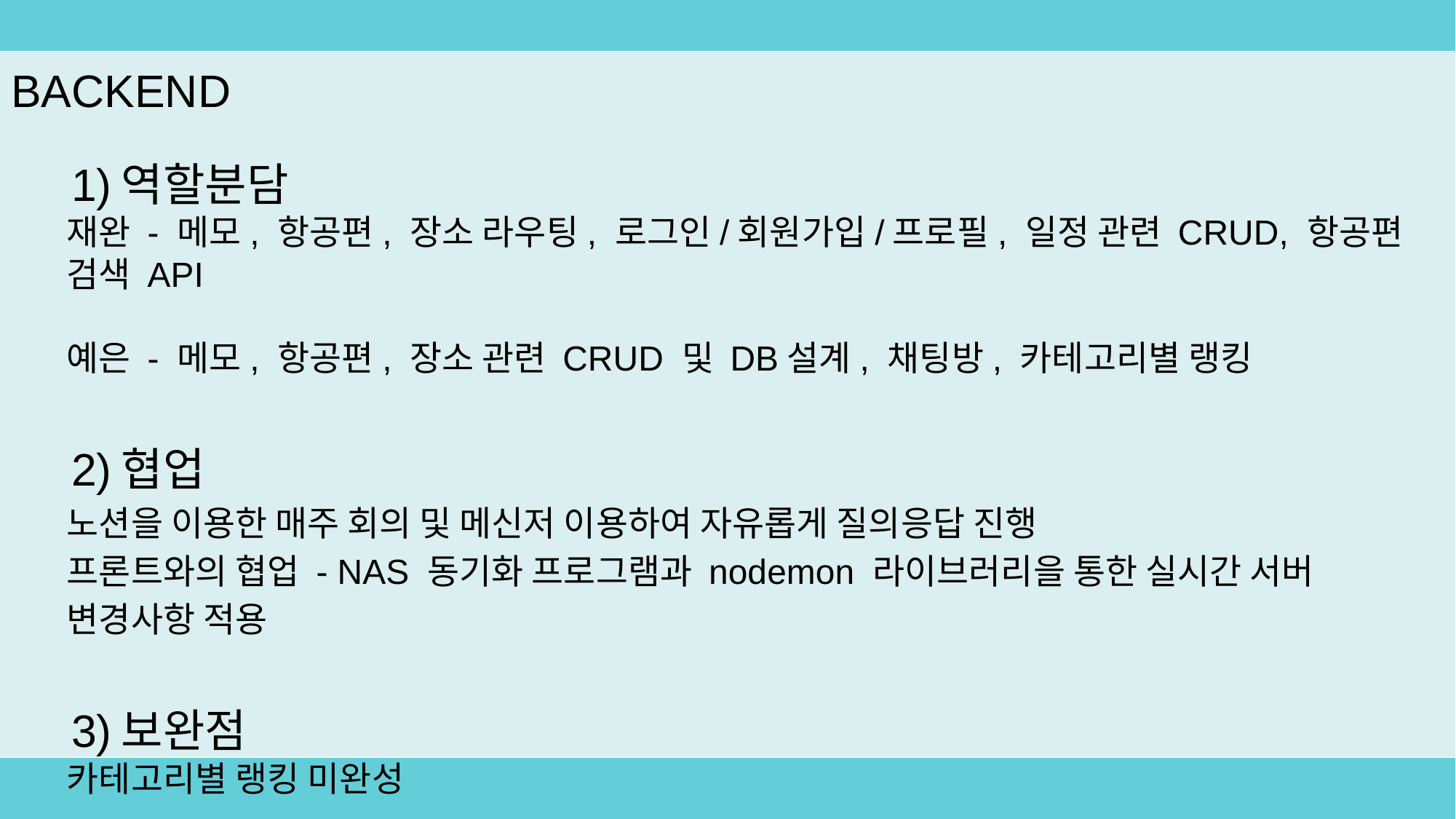

BACKEND

역할분담
재완 - 메모, 항공편, 장소 라우팅, 로그인/회원가입/프로필, 일정 관련 CRUD, 항공편 검색 API

예은 - 메모, 항공편, 장소 관련 CRUD 및 DB설계, 채팅방, 카테고리별 랭킹

협업
노션을 이용한 매주 회의 및 메신저 이용하여 자유롭게 질의응답 진행
프론트와의 협업 - NAS 동기화 프로그램과 nodemon 라이브러리을 통한 실시간 서버 변경사항 적용

보완점
카테고리별 랭킹 미완성